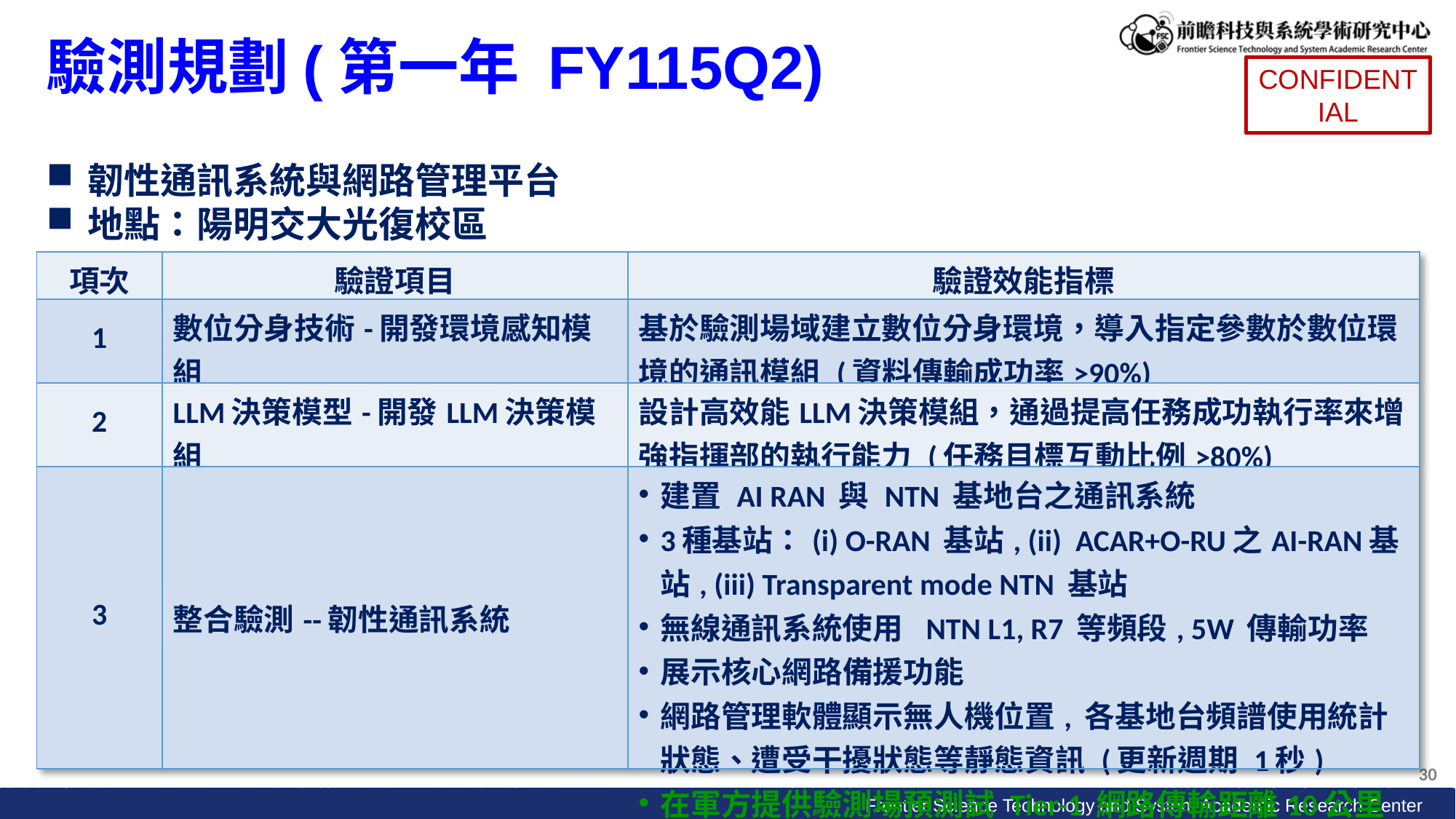

驗測規劃(第一年 FY115Q2)
CONFIDENTIAL
韌性通訊系統與網路管理平台
地點：陽明交大光復校區
| 項次 | 驗證項目 | 驗證效能指標 |
| --- | --- | --- |
| 1 | 數位分身技術-開發環境感知模組 | 基於驗測場域建立數位分身環境，導入指定參數於數位環境的通訊模組 (資料傳輸成功率>90%) |
| 2 | LLM決策模型-開發LLM決策模組 | 設計高效能LLM決策模組，通過提高任務成功執行率來增強指揮部的執行能力 (任務目標互動比例>80%) |
| 3 | 整合驗測--韌性通訊系統 | 建置 AI RAN 與 NTN 基地台之通訊系統 3種基站：(i) O-RAN 基站, (ii) ACAR+O-RU之AI-RAN基站, (iii) Transparent mode NTN 基站 無線通訊系統使用 NTN L1, R7 等頻段, 5W 傳輸功率 展示核心網路備援功能 網路管理軟體顯示無人機位置, 各基地台頻譜使用統計狀態、遭受干擾狀態等靜態資訊 (更新週期 1秒) 在軍方提供驗測場預測試 Tier-1 網路傳輸距離10公里 |